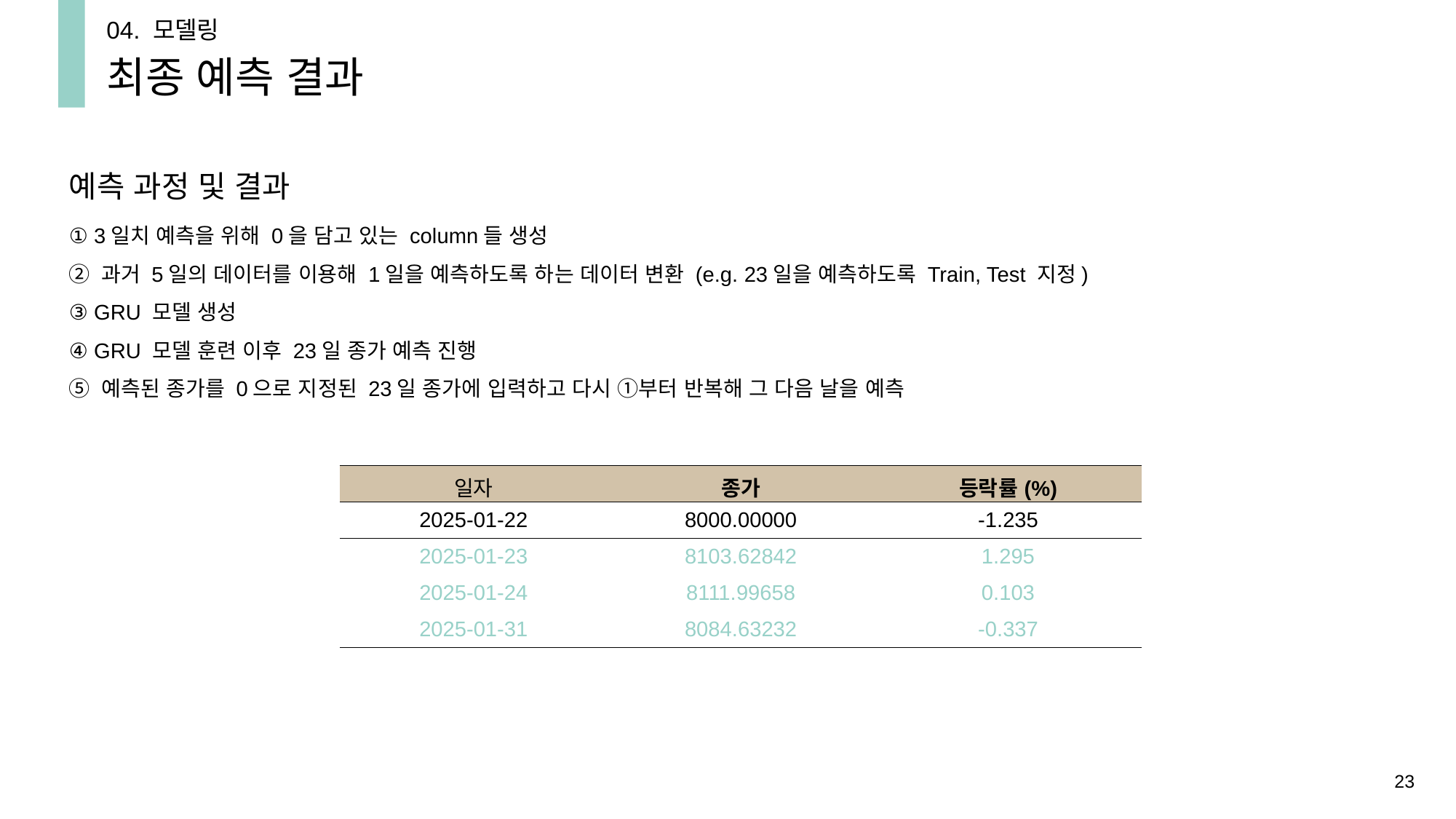

04. 모델링
최종 예측 결과
예측 과정 및 결과
① 3일치 예측을 위해 0을 담고 있는 column들 생성
② 과거 5일의 데이터를 이용해 1일을 예측하도록 하는 데이터 변환 (e.g. 23일을 예측하도록 Train, Test 지정)
③ GRU 모델 생성
④ GRU 모델 훈련 이후 23일 종가 예측 진행
⑤ 예측된 종가를 0으로 지정된 23일 종가에 입력하고 다시 ①부터 반복해 그 다음 날을 예측
| 일자 | 종가 | 등락률(%) |
| --- | --- | --- |
| 2025-01-22 | 8000.00000 | -1.235 |
| 2025-01-23 | 8103.62842 | 1.295 |
| 2025-01-24 | 8111.99658 | 0.103 |
| 2025-01-31 | 8084.63232 | -0.337 |
23